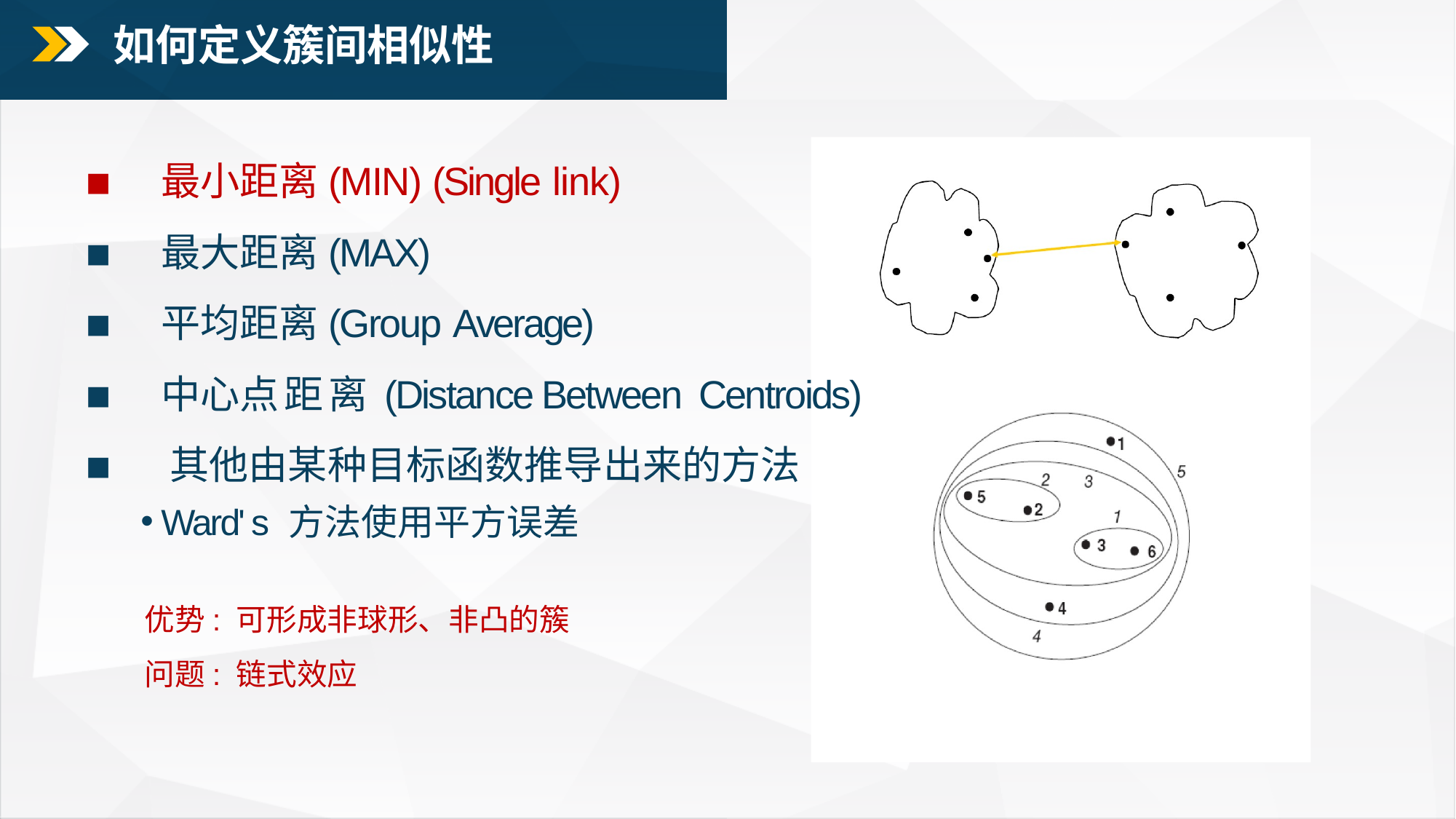

# 如何定义簇间相似性

◼最小距离(MIN) (Single link)
◼最大距离(MAX)
◼平均距离(Group Average)
◼中心点 距 离 (Distance Between  Centroids)
◼ 其他由某种目标函数推导出来的方法
Ward' s 方法使用平方误差

优势: 可形成非球形、非凸的簇
问题: 链式效应